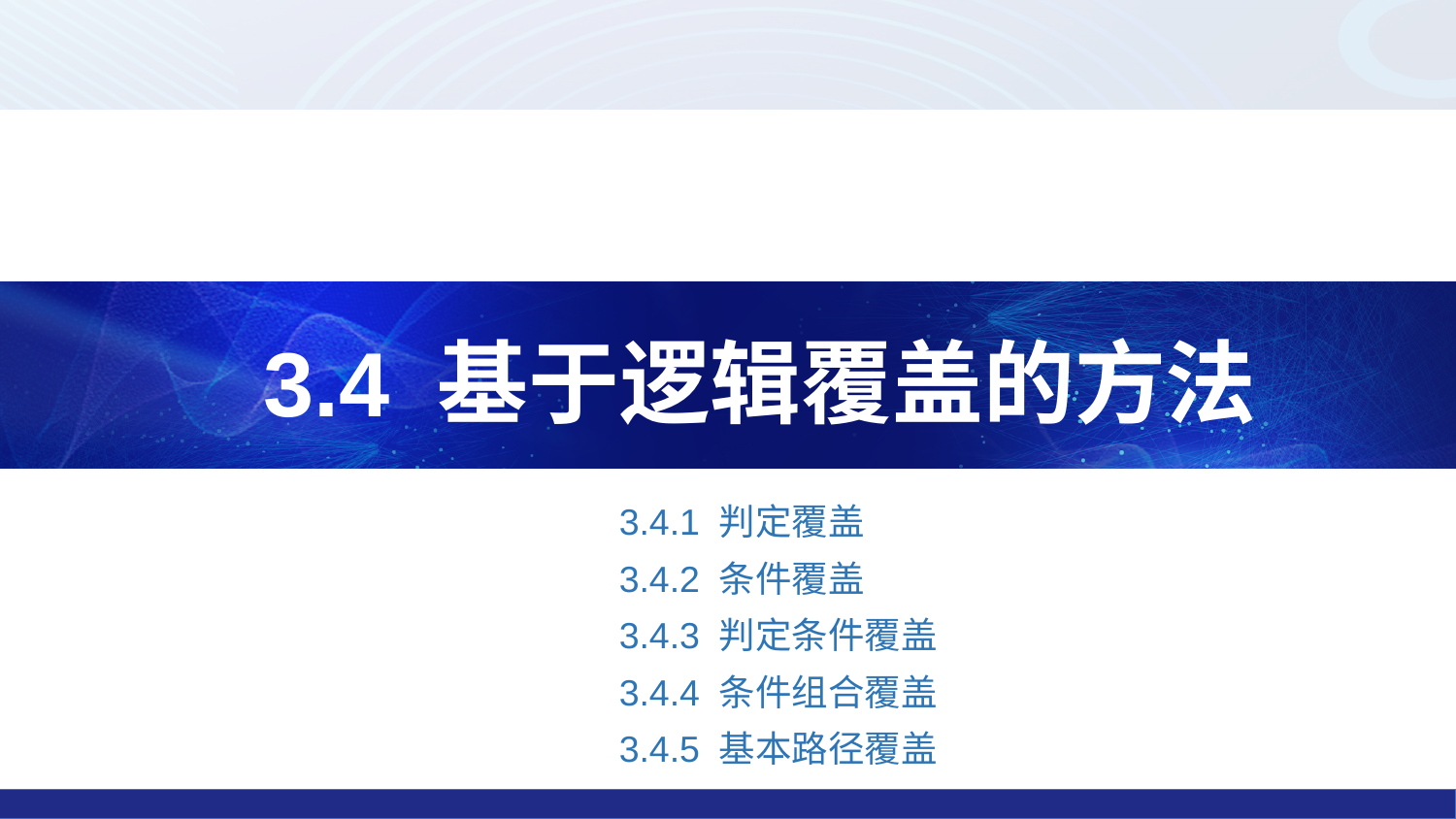

3.4 基于逻辑覆盖的方法
3.4.1 判定覆盖
3.4.2 条件覆盖
3.4.3 判定条件覆盖
3.4.4 条件组合覆盖
3.4.5 基本路径覆盖